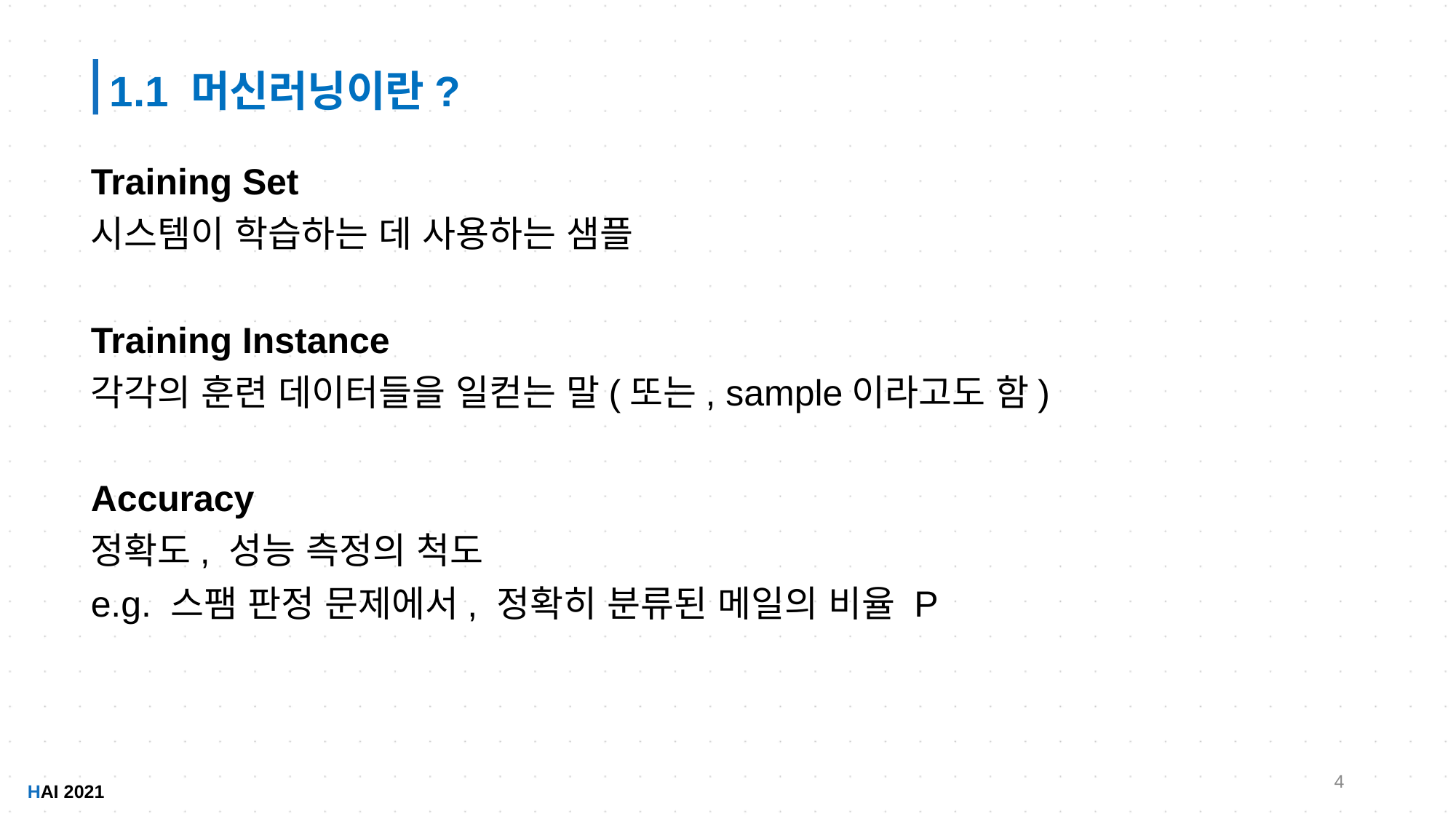

1.1 머신러닝이란?
Training Set
시스템이 학습하는 데 사용하는 샘플

Training Instance
각각의 훈련 데이터들을 일컫는 말(또는, sample이라고도 함)

Accuracy
정확도, 성능 측정의 척도
e.g. 스팸 판정 문제에서, 정확히 분류된 메일의 비율 P
4
HAI 2021